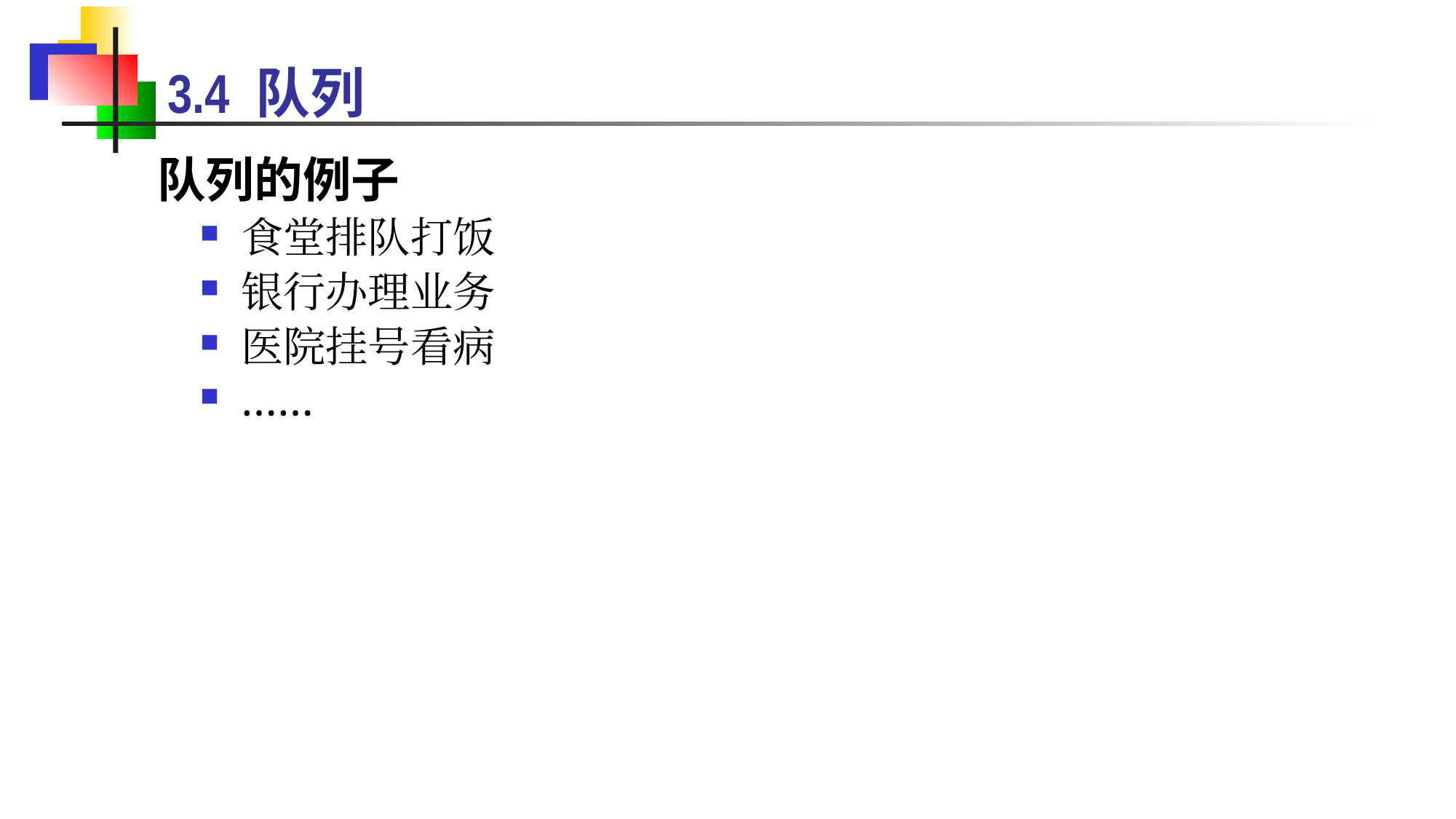

3.4 队列
队列的例子
食堂排队打饭
银行办理业务
医院挂号看病
……